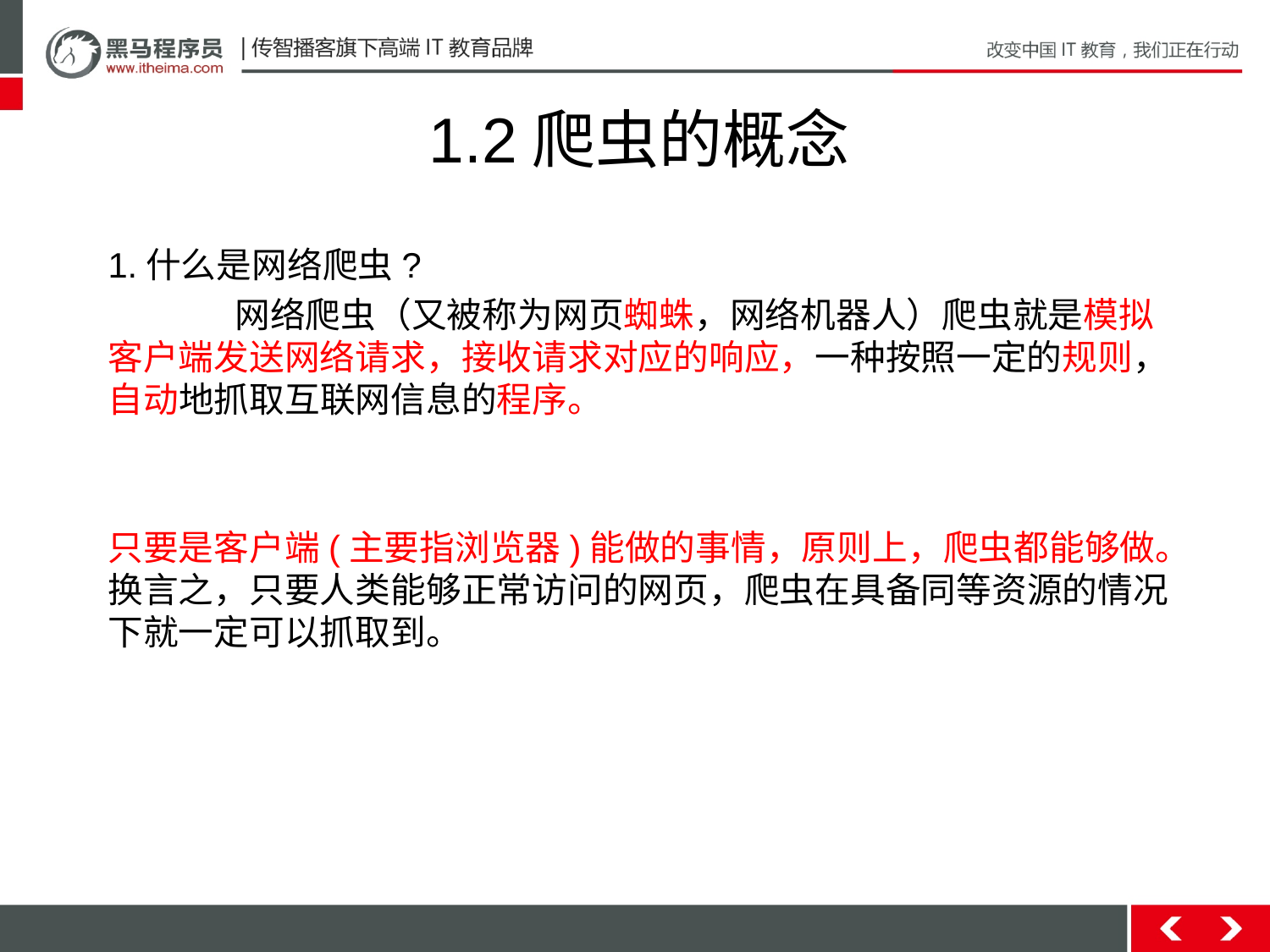

# 1.2爬虫的概念
1.什么是网络爬虫?
	网络爬虫（又被称为网页蜘蛛，网络机器人）爬虫就是模拟客户端发送网络请求，接收请求对应的响应，一种按照一定的规则，自动地抓取互联网信息的程序。

只要是客户端(主要指浏览器)能做的事情，原则上，爬虫都能够做。换言之，只要人类能够正常访问的网页，爬虫在具备同等资源的情况下就一定可以抓取到。